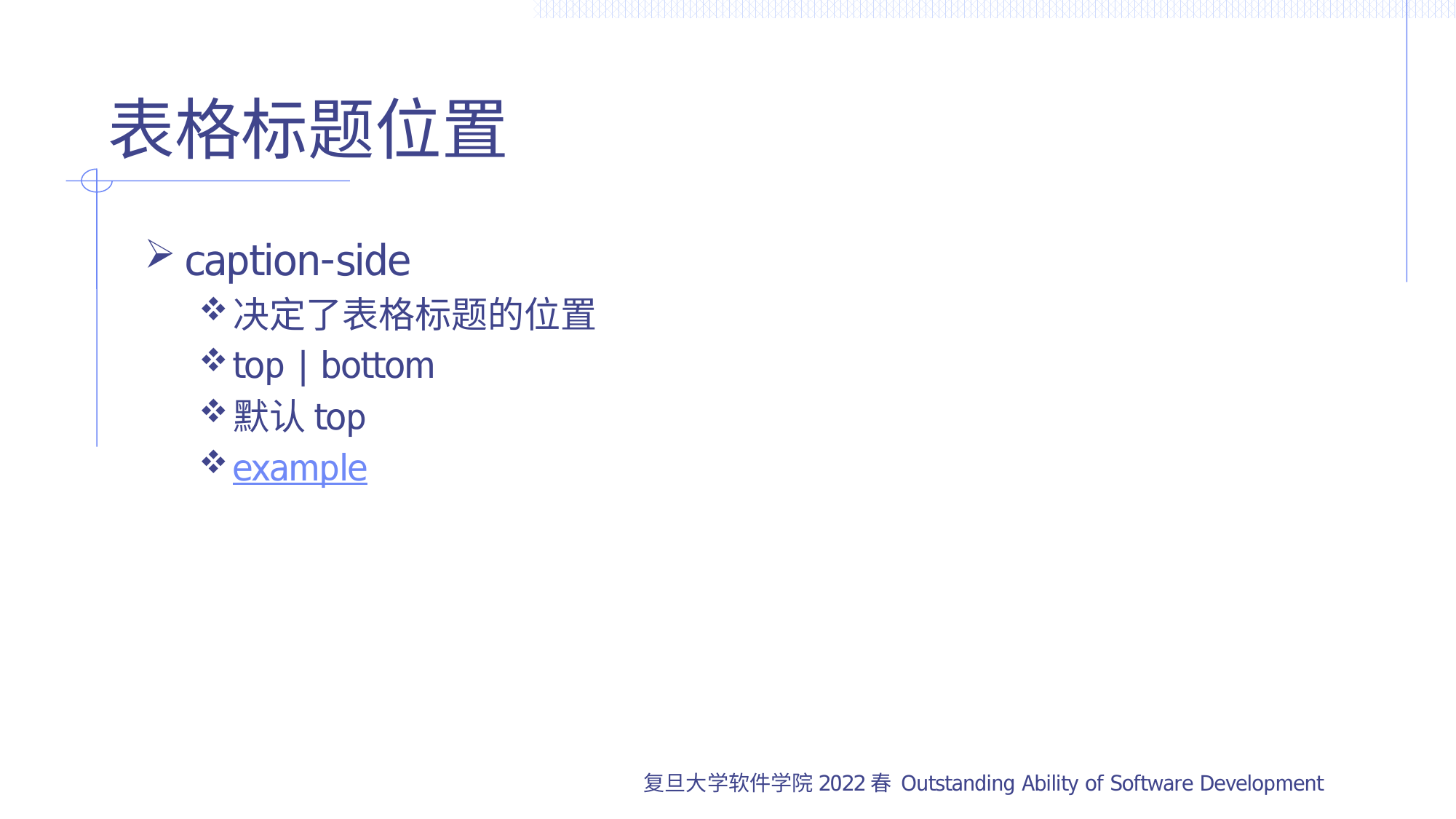

# 表格标题位置
caption-side
决定了表格标题的位置
top | bottom
默认top
example